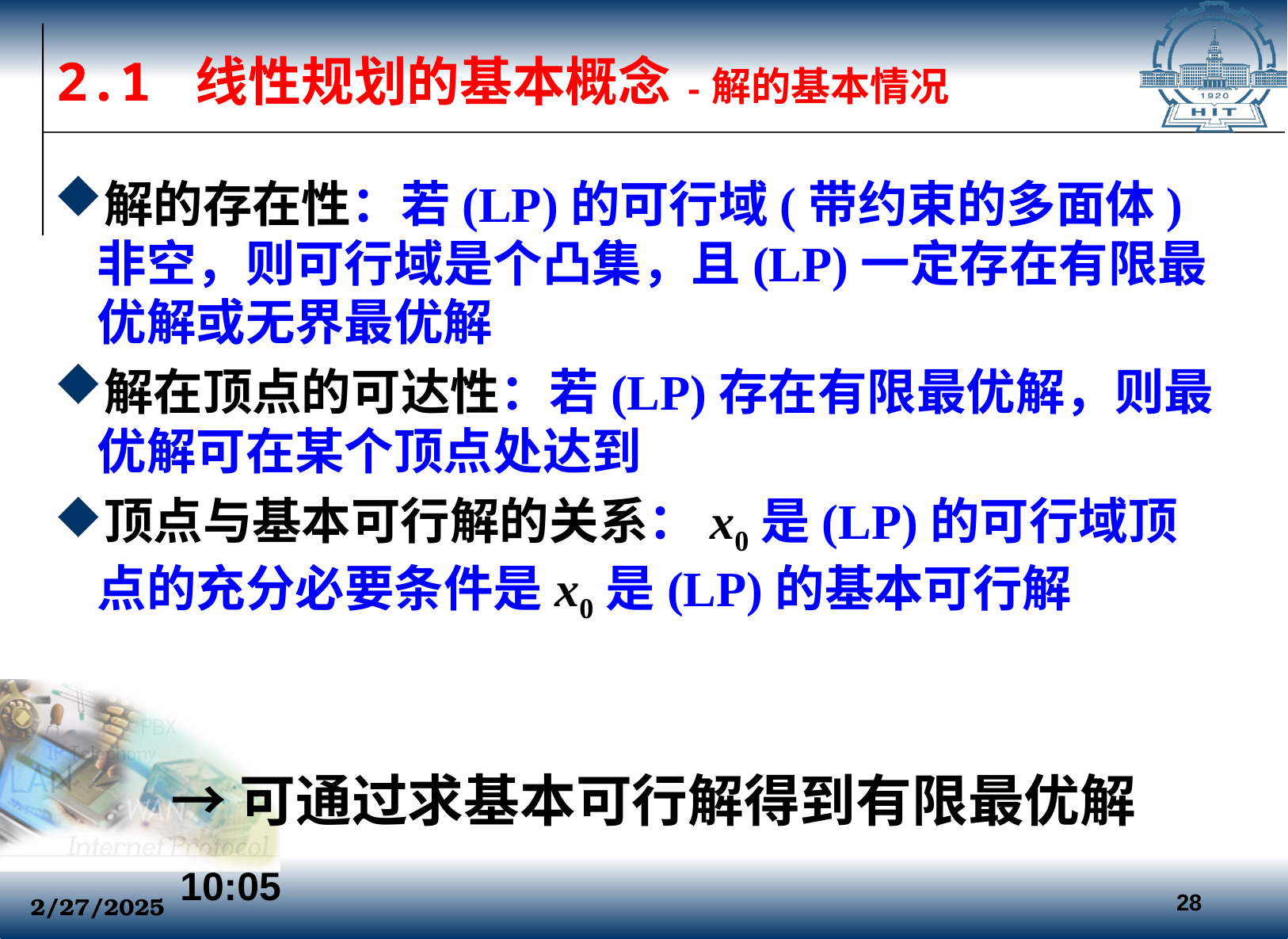

# 2.1 线性规划的基本概念-解的基本情况
解的存在性：若(LP)的可行域(带约束的多面体)非空，则可行域是个凸集，且(LP)一定存在有限最优解或无界最优解
解在顶点的可达性：若(LP)存在有限最优解，则最优解可在某个顶点处达到
顶点与基本可行解的关系：x0是(LP)的可行域顶点的充分必要条件是x0是(LP)的基本可行解
→可通过求基本可行解得到有限最优解
10:05